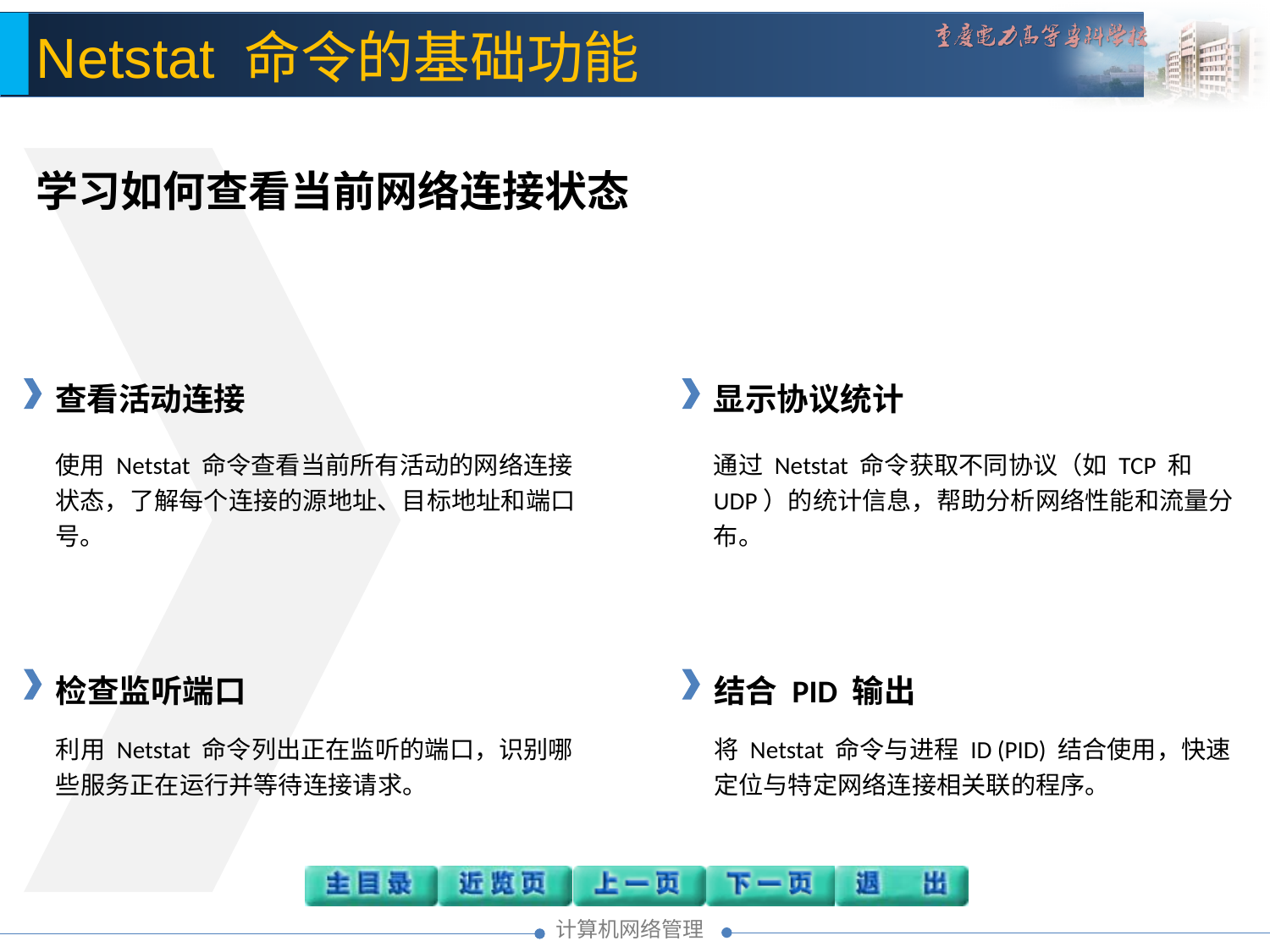

Netstat 命令的基础功能
学习如何查看当前网络连接状态

查看活动连接
使用 Netstat 命令查看当前所有活动的网络连接状态，了解每个连接的源地址、目标地址和端口号。

显示协议统计
通过 Netstat 命令获取不同协议（如 TCP 和 UDP）的统计信息，帮助分析网络性能和流量分布。

检查监听端口
利用 Netstat 命令列出正在监听的端口，识别哪些服务正在运行并等待连接请求。

结合 PID 输出
将 Netstat 命令与进程 ID (PID) 结合使用，快速定位与特定网络连接相关联的程序。